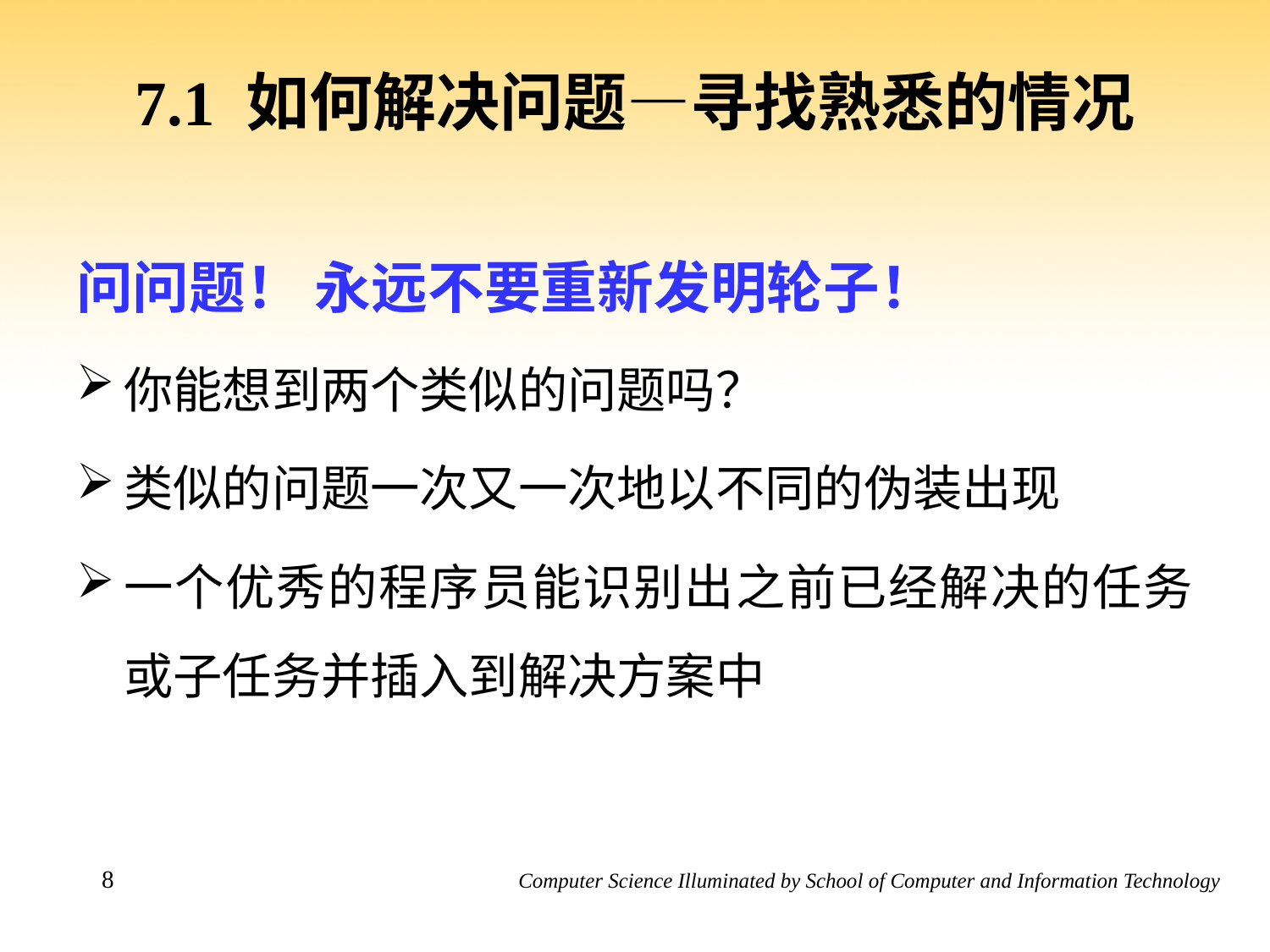

# 7.1 如何解决问题—寻找熟悉的情况
问问题！ 永远不要重新发明轮子！
你能想到两个类似的问题吗？
类似的问题一次又一次地以不同的伪装出现
一个优秀的程序员能识别出之前已经解决的任务或子任务并插入到解决方案中

8